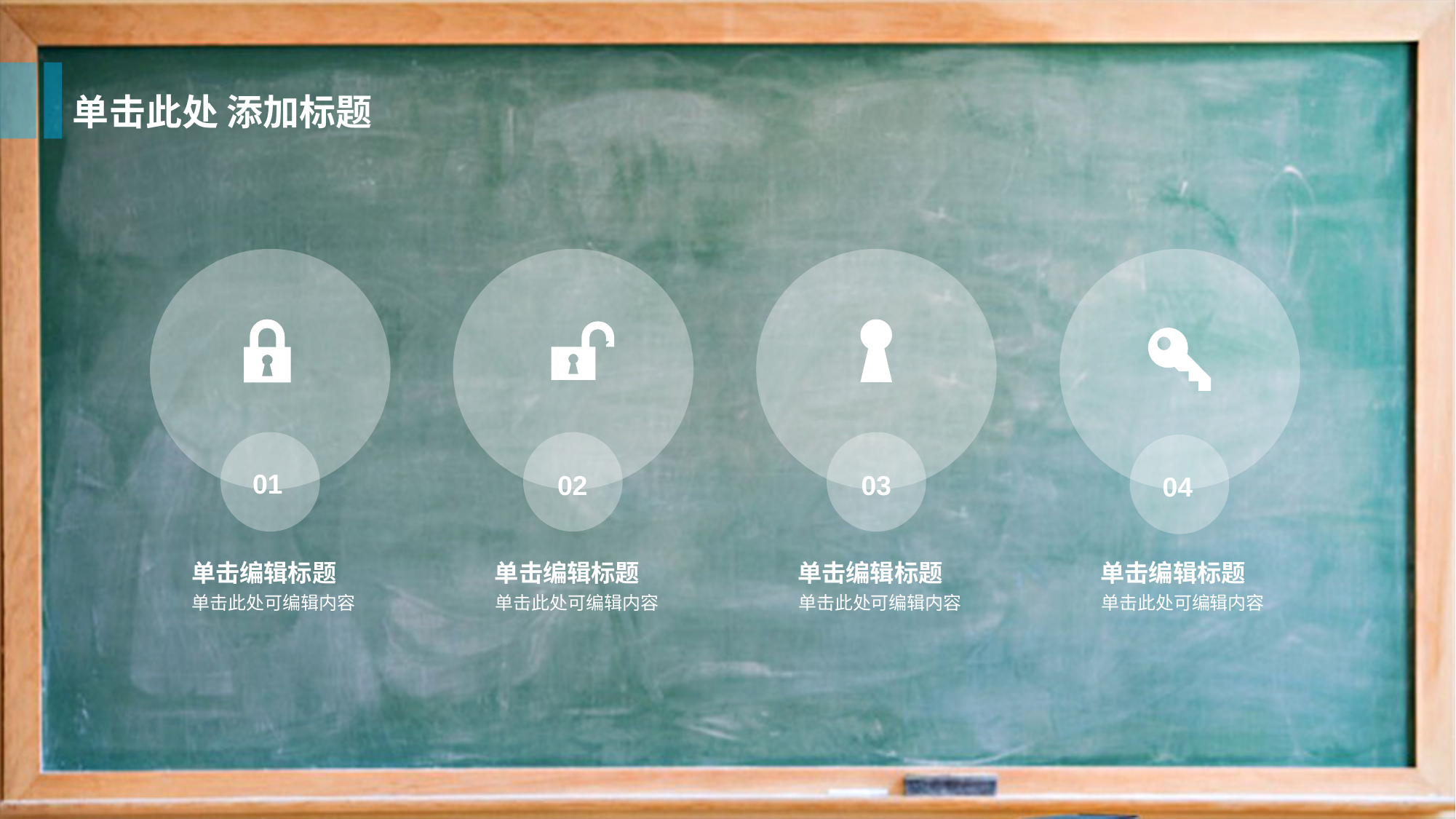

单击此处 添加标题

01
03
02
04
单击编辑标题
单击编辑标题
单击编辑标题
单击编辑标题
单击此处可编辑内容
单击此处可编辑内容
单击此处可编辑内容
单击此处可编辑内容